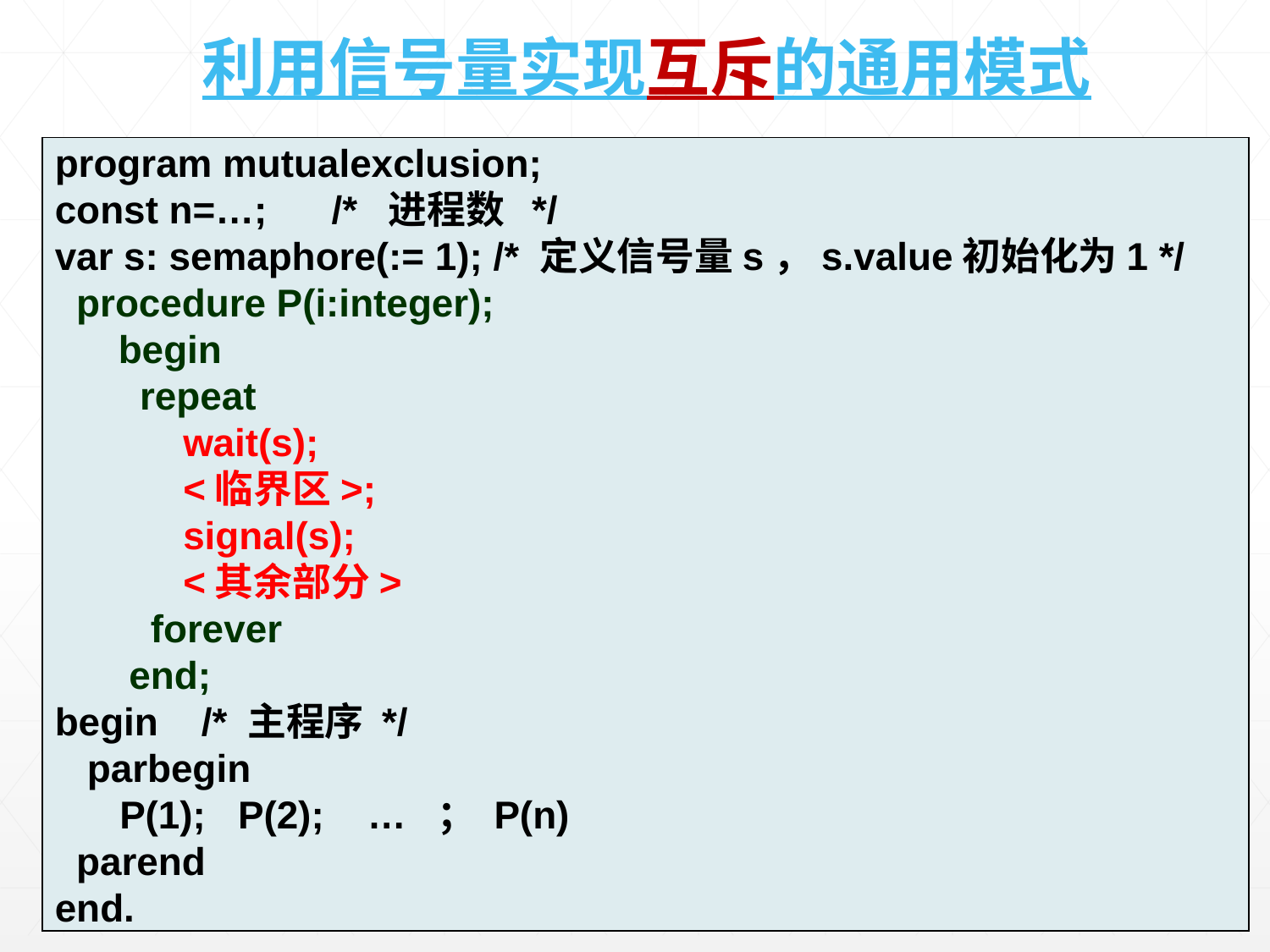

利用信号量实现互斥的通用模式
program mutualexclusion;
const n=…;      /*  进程数  */
var s: semaphore(:= 1); /* 定义信号量s，s.value初始化为1 */
  procedure P(i:integer);
begin
  repeat
      wait(s);
      <临界区>;
      signal(s);
      <其余部分>
   forever
 end;
begin    /* 主程序 */
   parbegin
      P(1);   P(2);    …  ； P(n)
  parend
end.